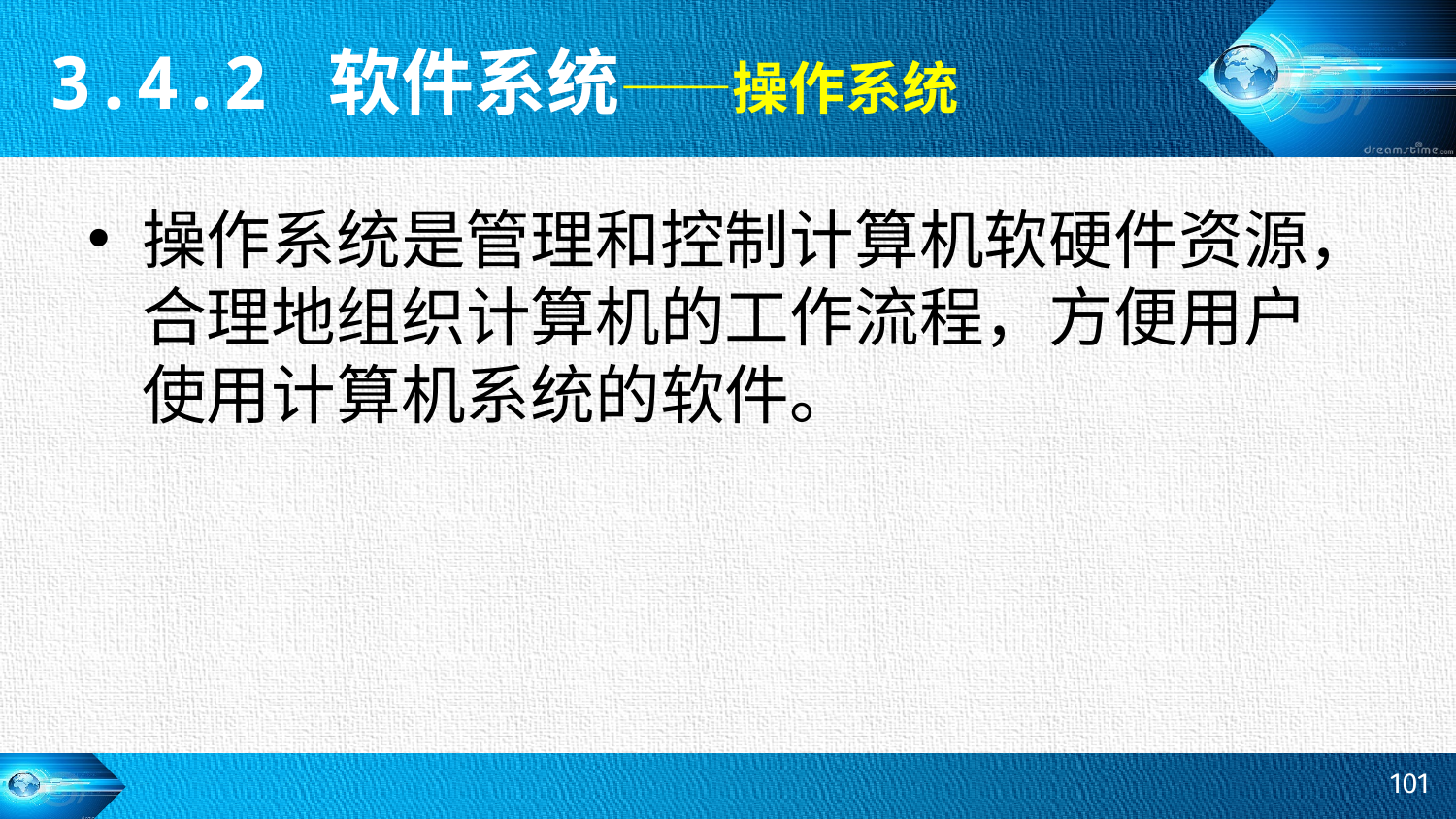

3.4.2 软件系统——操作系统
操作系统是管理和控制计算机软硬件资源，合理地组织计算机的工作流程，方便用户使用计算机系统的软件。
101